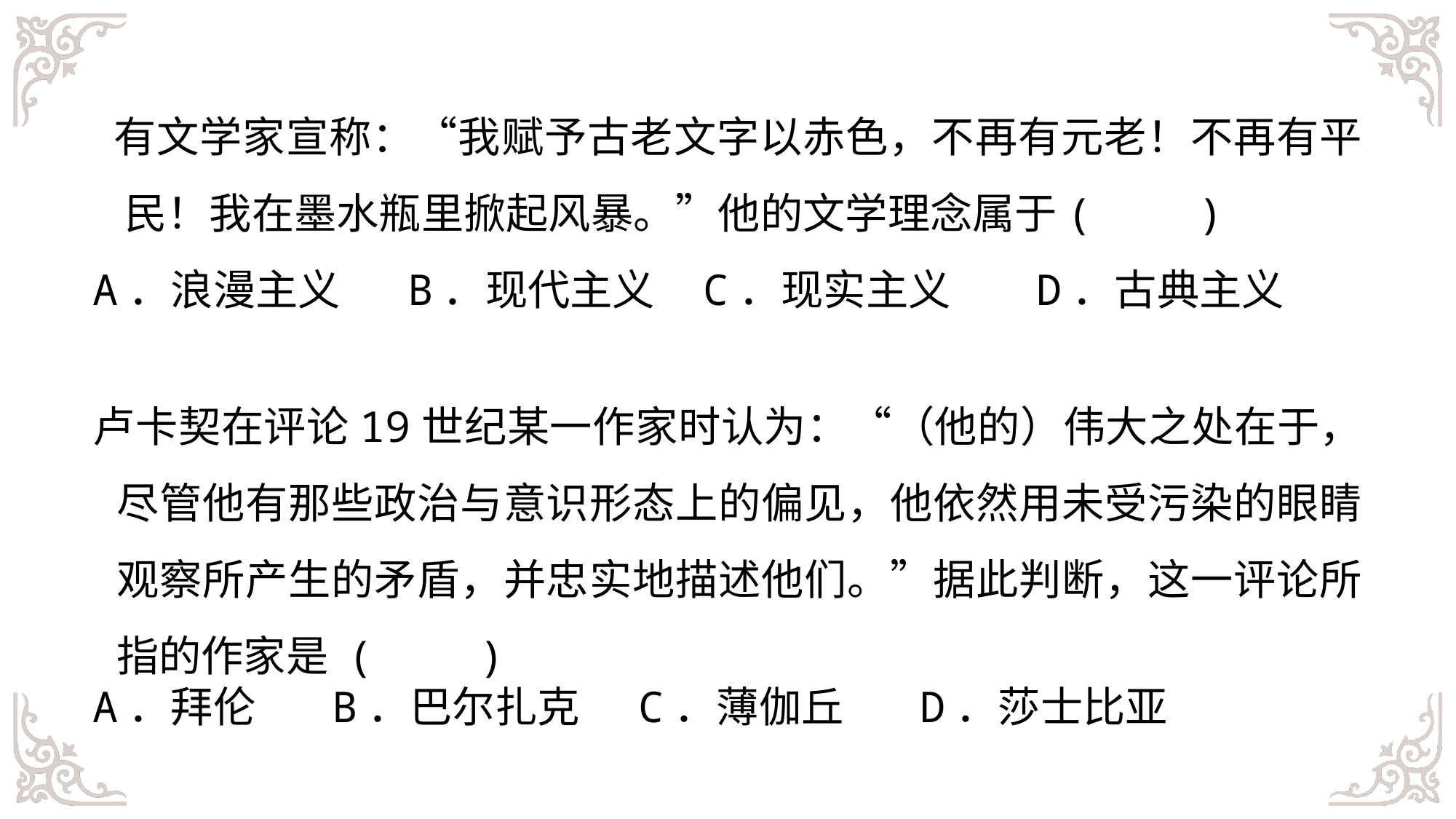

有文学家宣称：“我赋予古老文字以赤色，不再有元老！不再有平民！我在墨水瓶里掀起风暴。”他的文学理念属于(　　)
A．浪漫主义      B．现代主义    C．现实主义        D．古典主义
卢卡契在评论19世纪某一作家时认为：“（他的）伟大之处在于，尽管他有那些政治与意识形态上的偏见，他依然用未受污染的眼睛观察所产生的矛盾，并忠实地描述他们。”据此判断，这一评论所指的作家是 (　　)
A．拜伦       B．巴尔扎克     	C．薄伽丘       D．莎士比亚